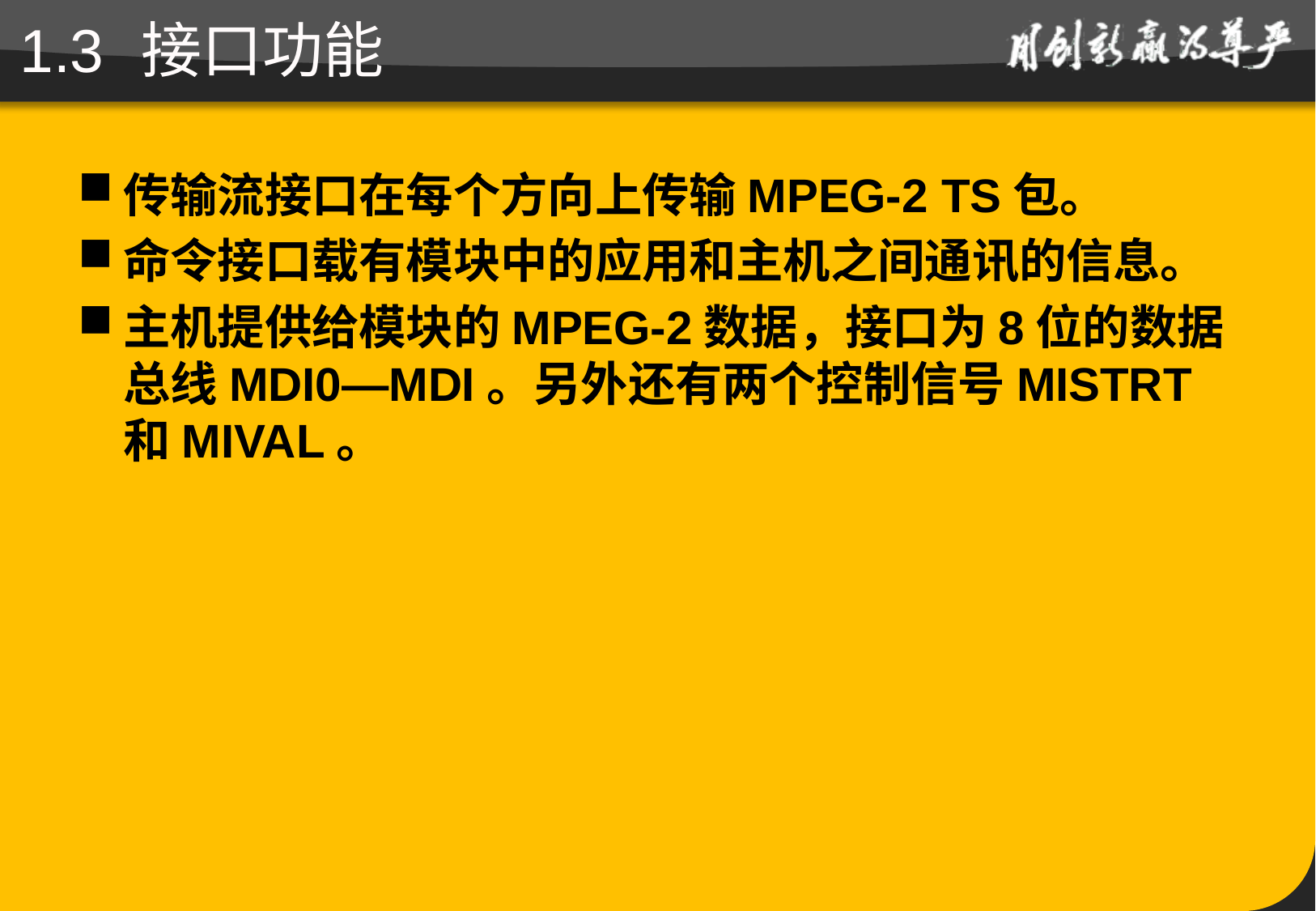

# 1.3 	接口功能
传输流接口在每个方向上传输MPEG-2 TS包。
命令接口载有模块中的应用和主机之间通讯的信息。
主机提供给模块的MPEG-2数据，接口为8位的数据总线MDI0—MDI。另外还有两个控制信号MISTRT和MIVAL。